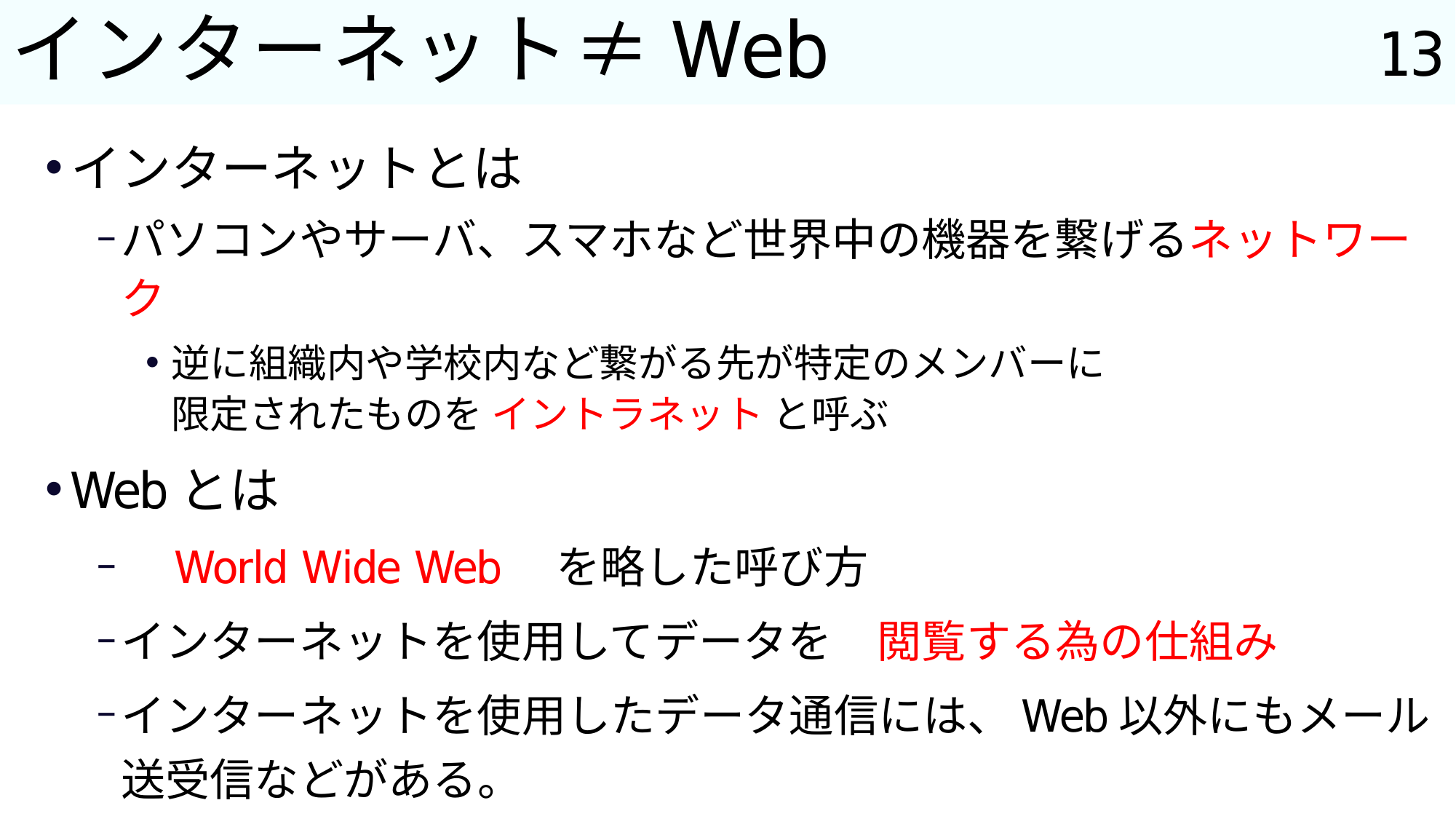

13
# インターネット≠Web
インターネットとは
パソコンやサーバ、スマホなど世界中の機器を繋げるネットワーク
逆に組織内や学校内など繋がる先が特定のメンバーに
限定されたものを イントラネット と呼ぶ
Webとは
　World Wide Web　を略した呼び方
インターネットを使用してデータを　閲覧する為の仕組み
インターネットを使用したデータ通信には、Web以外にもメール
送受信などがある。